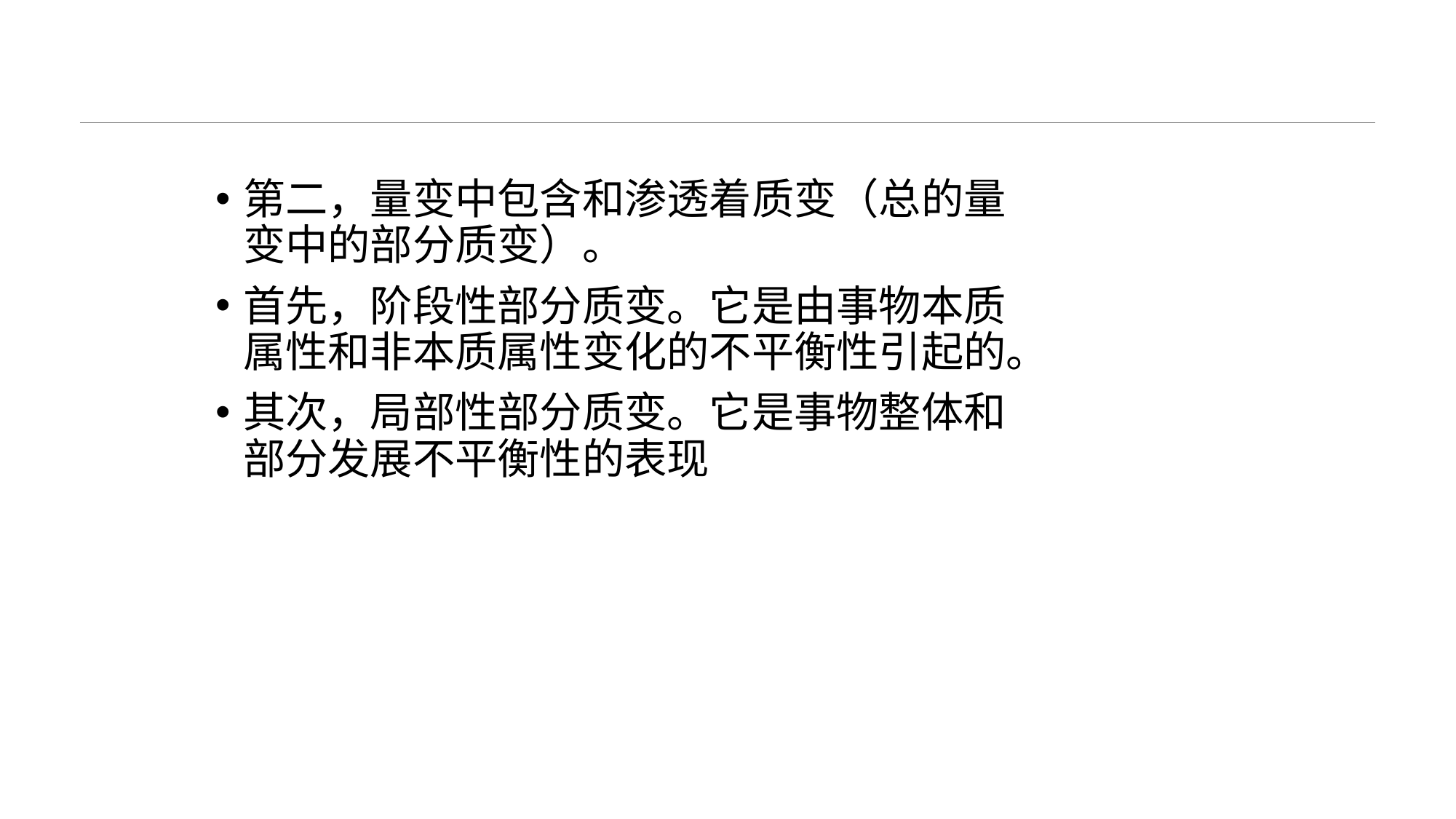

#
第二，量变中包含和渗透着质变（总的量变中的部分质变）。
首先，阶段性部分质变。它是由事物本质属性和非本质属性变化的不平衡性引起的。
其次，局部性部分质变。它是事物整体和部分发展不平衡性的表现